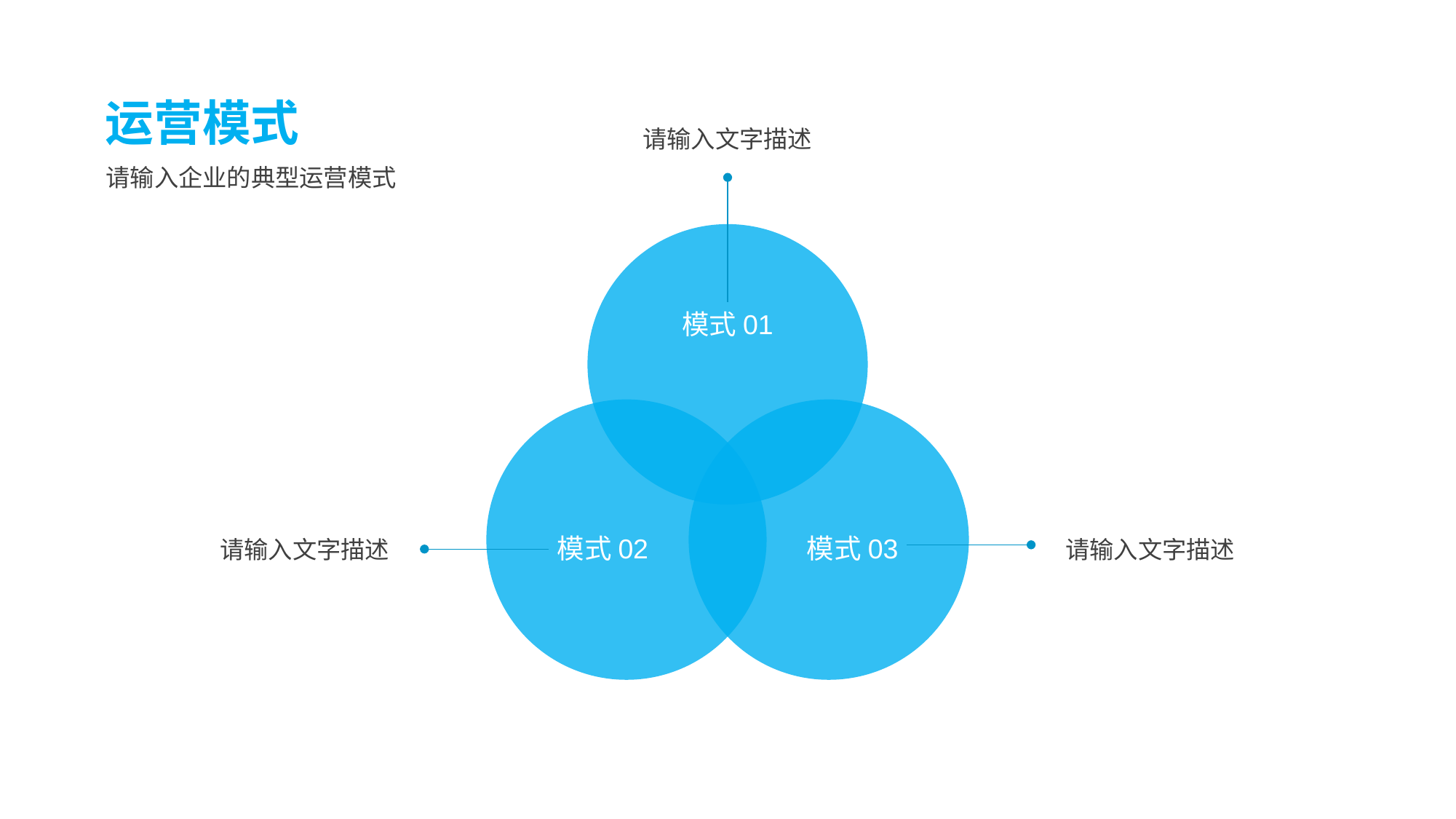

运营模式
请输入文字描述
请输入企业的典型运营模式

模式01
模式02
模式03
请输入文字描述
请输入文字描述